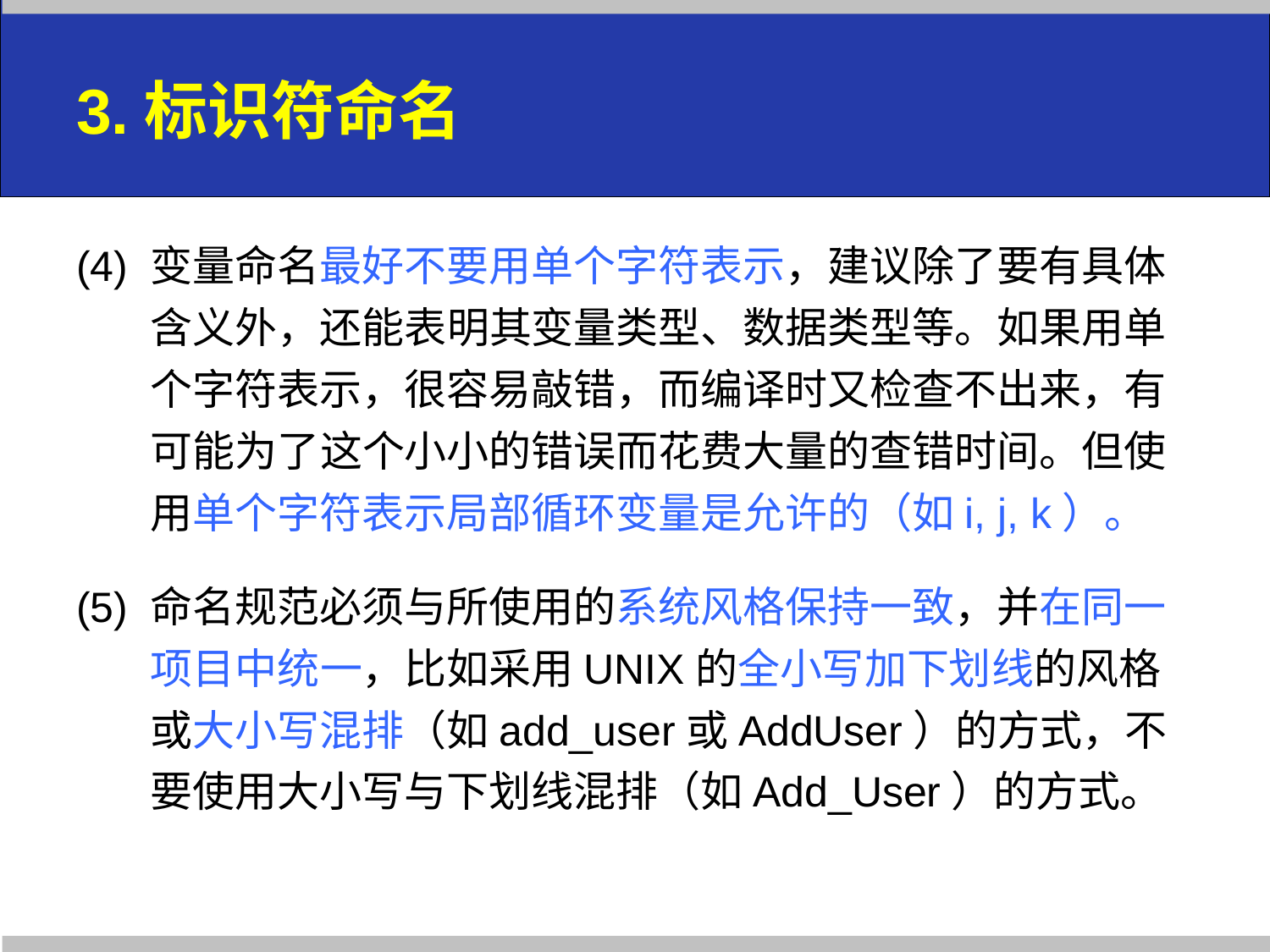

# 3.标识符命名
(4) 变量命名最好不要用单个字符表示，建议除了要有具体含义外，还能表明其变量类型、数据类型等。如果用单个字符表示，很容易敲错，而编译时又检查不出来，有可能为了这个小小的错误而花费大量的查错时间。但使用单个字符表示局部循环变量是允许的（如i, j, k）。
(5) 命名规范必须与所使用的系统风格保持一致，并在同一项目中统一，比如采用UNIX的全小写加下划线的风格或大小写混排（如add_user或AddUser）的方式，不要使用大小写与下划线混排（如Add_User）的方式。
685